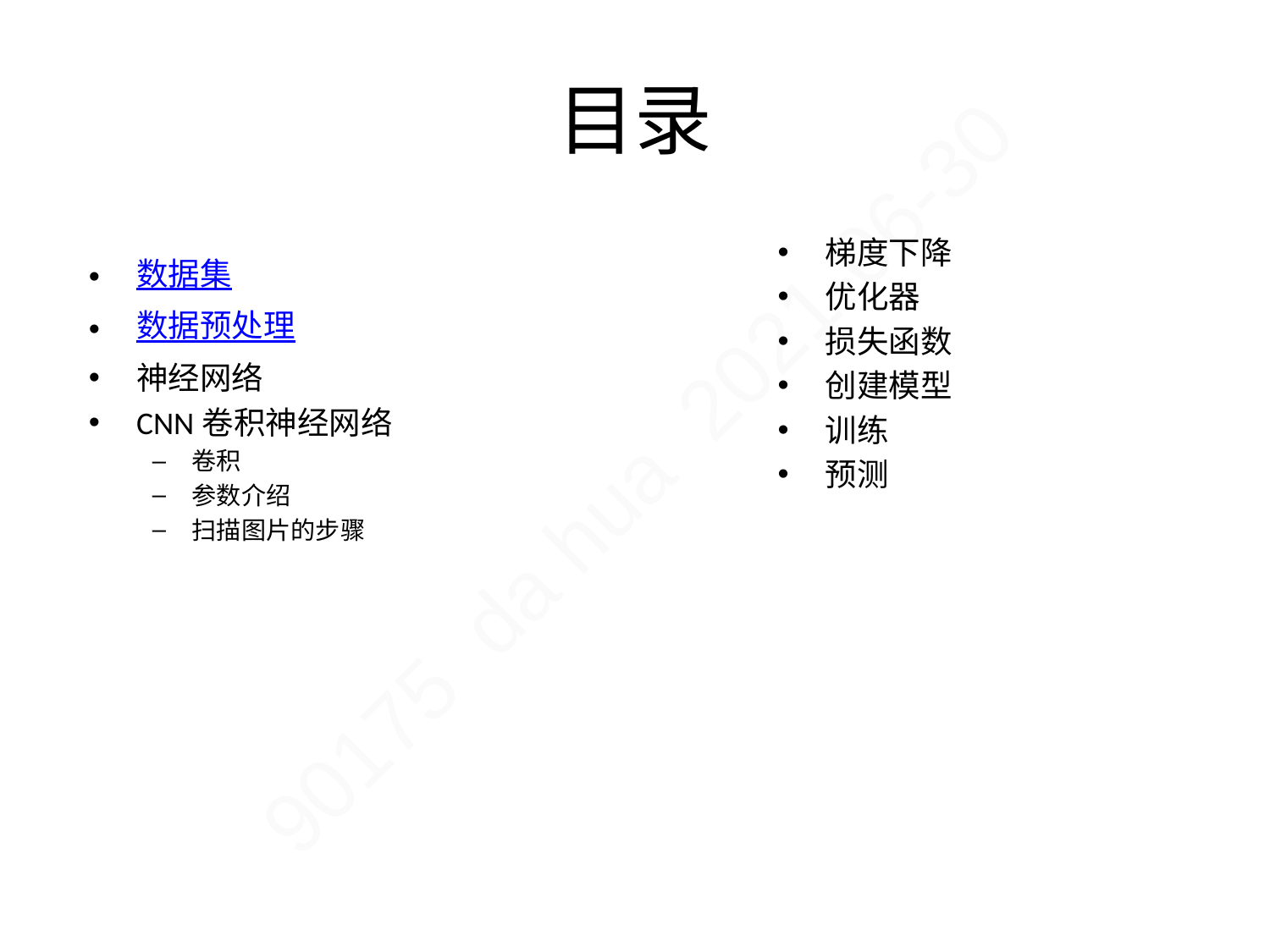

# 目录
梯度下降
优化器
损失函数
创建模型
训练
预测
数据集
数据预处理
神经网络
CNN卷积神经网络
卷积
参数介绍
扫描图片的步骤